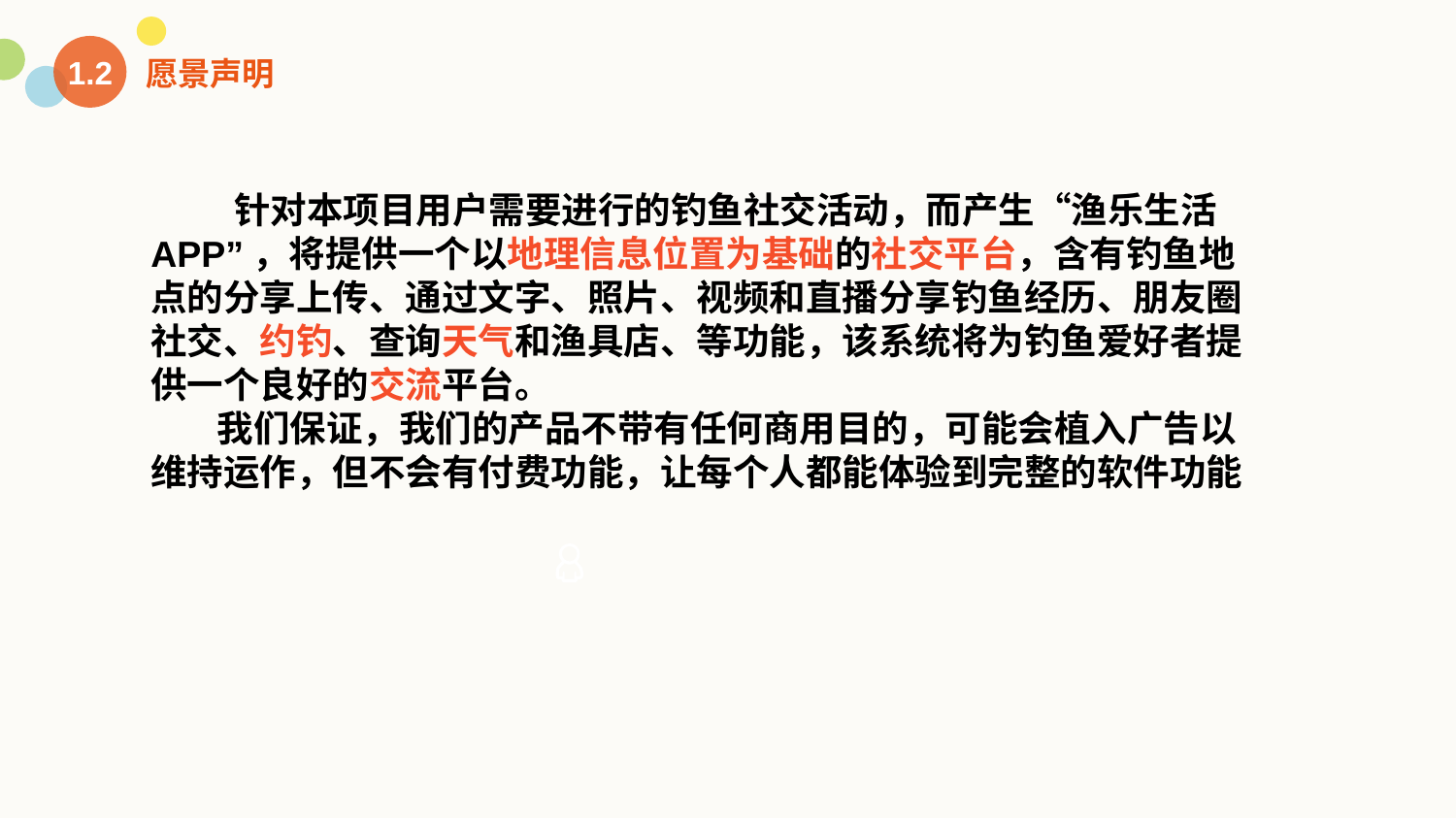

1.2
愿景声明

         针对本项目用户需要进行的钓鱼社交活动，而产生“渔乐生活APP”，将提供一个以地理信息位置为基础的社交平台，含有钓鱼地点的分享上传、通过文字、照片、视频和直播分享钓鱼经历、朋友圈社交、约钓、查询天气和渔具店、等功能，该系统将为钓鱼爱好者提供一个良好的交流平台。
       我们保证，我们的产品不带有任何商用目的，可能会植入广告以维持运作，但不会有付费功能，让每个人都能体验到完整的软件功能